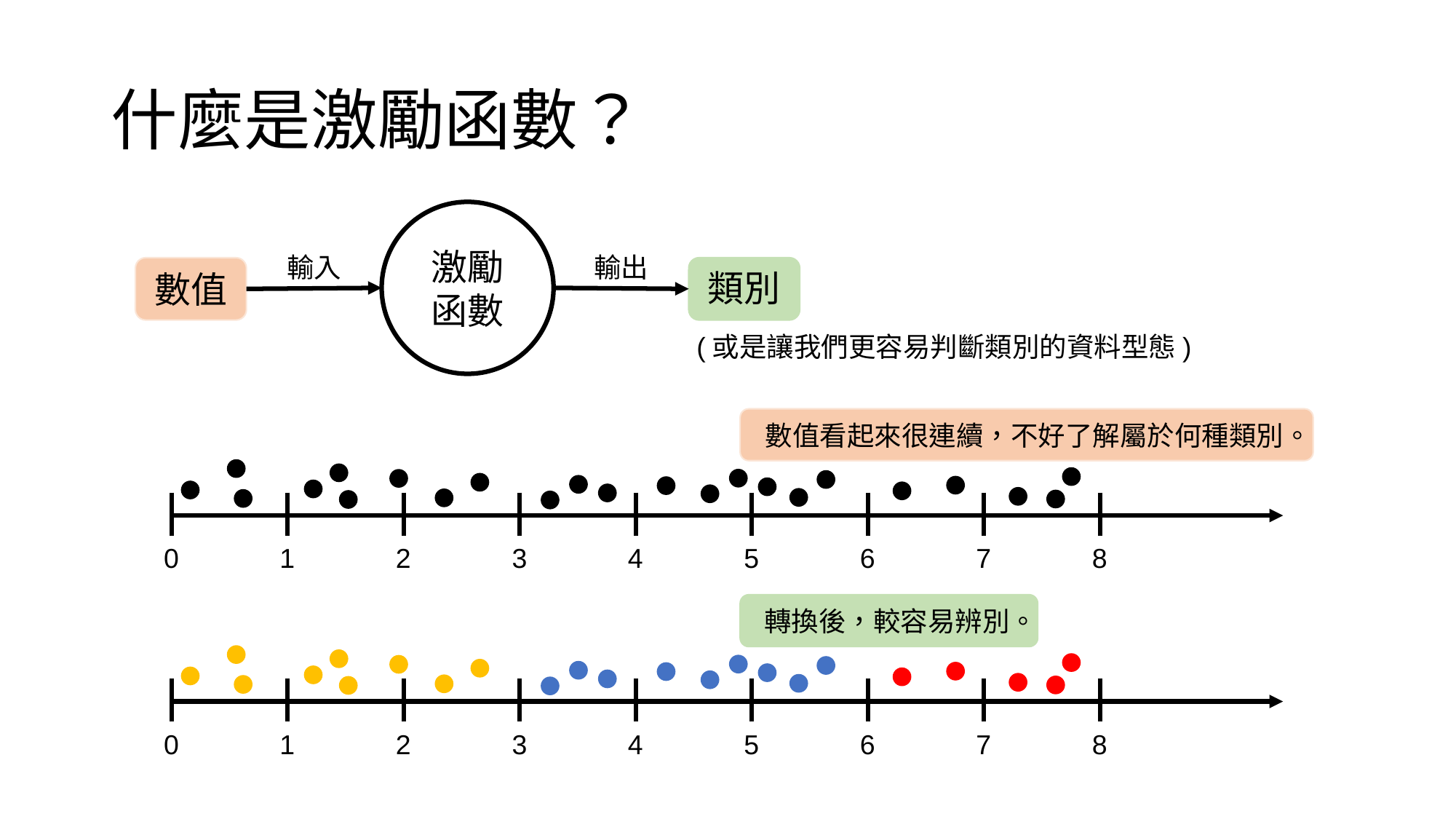

# 什麼是激勵函數？
激勵
函數
輸入
輸出

類別
數值
(或是讓我們更容易判斷類別的資料型態)

數值看起來很連續，不好了解屬於何種類別。

3
4
5
6
7
8
0
1
2

轉換後，較容易辨別。

3
4
5
6
7
8
0
1
2